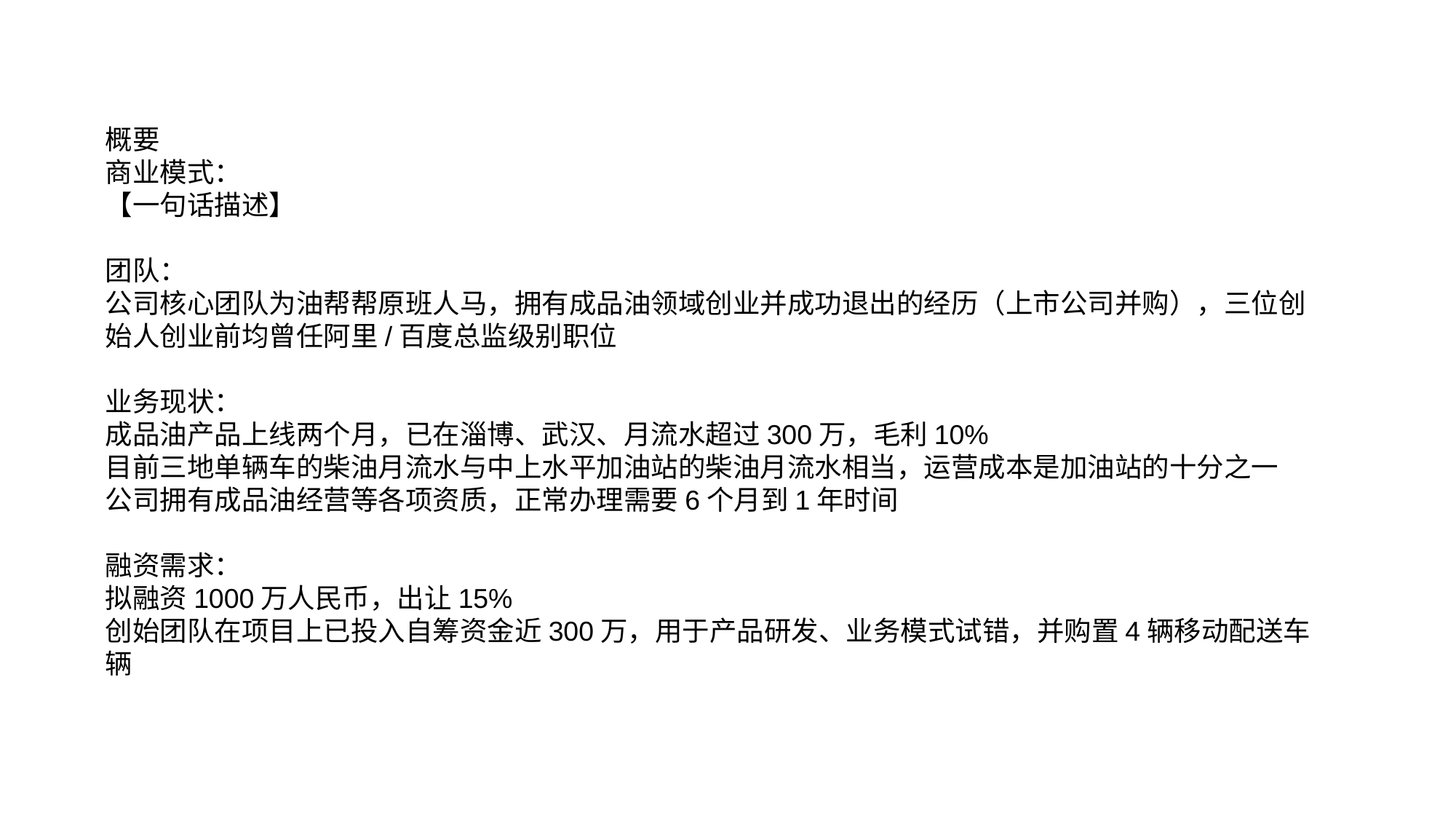

概要
商业模式：
【一句话描述】

团队：
公司核心团队为油帮帮原班人马，拥有成品油领域创业并成功退出的经历（上市公司并购），三位创始人创业前均曾任阿里/百度总监级别职位

业务现状：
成品油产品上线两个月，已在淄博、武汉、月流水超过300万，毛利10%
目前三地单辆车的柴油月流水与中上水平加油站的柴油月流水相当，运营成本是加油站的十分之一
公司拥有成品油经营等各项资质，正常办理需要6个月到1年时间

融资需求：
拟融资1000万人民币，出让15%
创始团队在项目上已投入自筹资金近300万，用于产品研发、业务模式试错，并购置4辆移动配送车辆